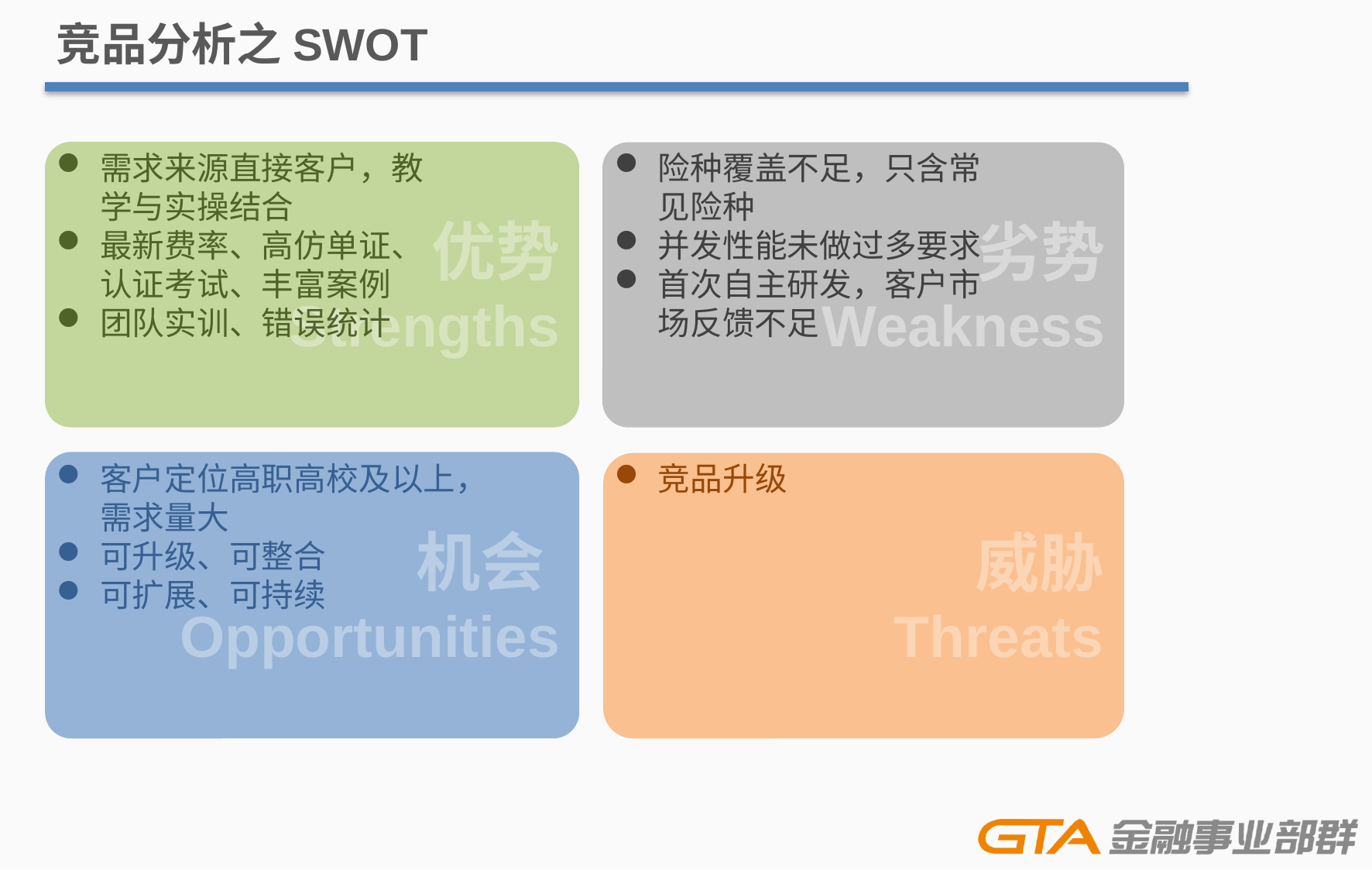

竞品分析之SWOT
优势
Strengths
需求来源直接客户，教学与实操结合
最新费率、高仿单证、认证考试、丰富案例
团队实训、错误统计
险种覆盖不足，只含常见险种
并发性能未做过多要求
首次自主研发，客户市场反馈不足

劣势
Weakness
机会Opportunities
威胁
Threats
客户定位高职高校及以上，需求量大
可升级、可整合
可扩展、可持续

竞品升级